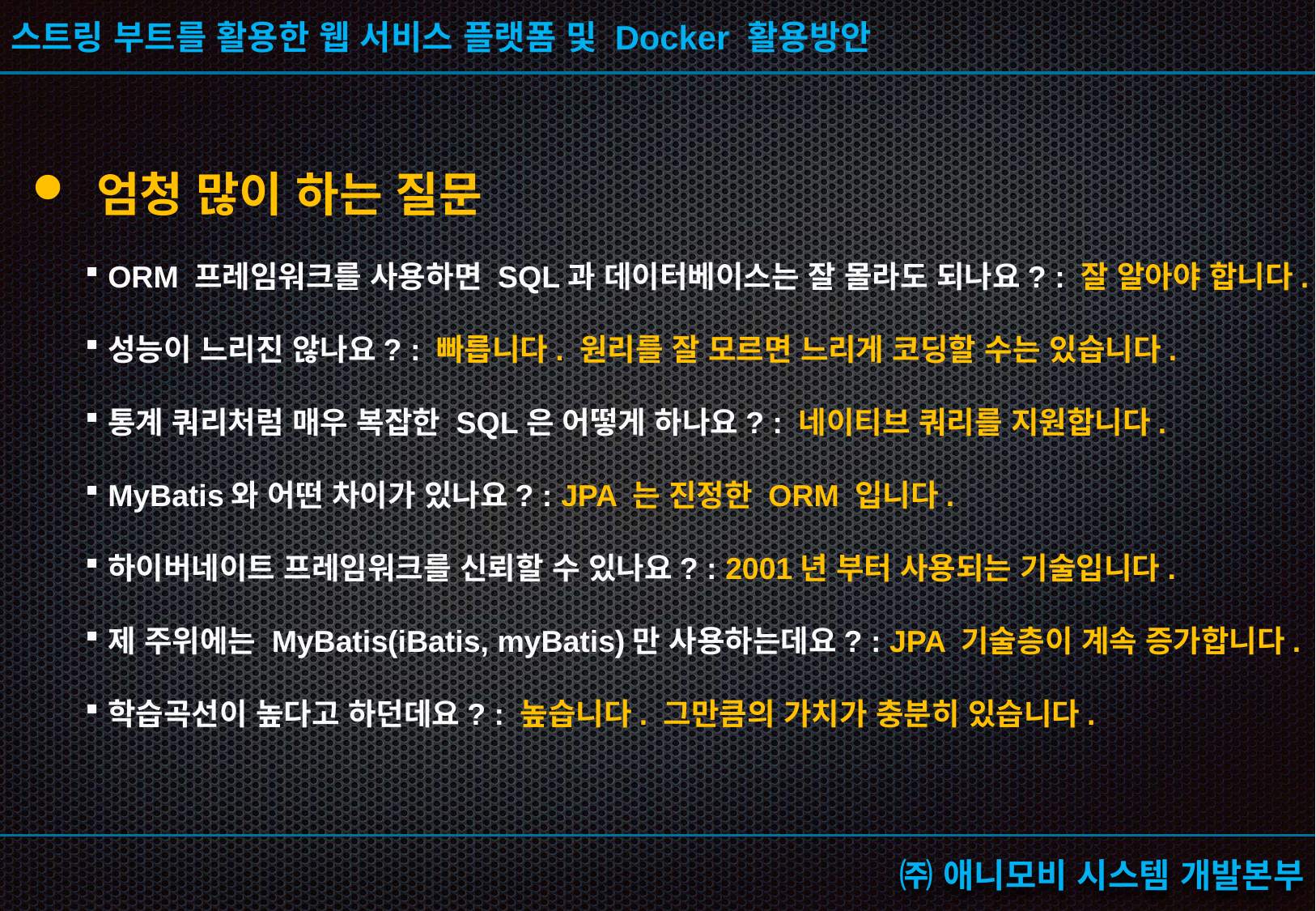

엄청 많이 하는 질문
ORM 프레임워크를 사용하면 SQL과 데이터베이스는 잘 몰라도 되나요? : 잘 알아야 합니다.
성능이 느리진 않나요? : 빠릅니다. 원리를 잘 모르면 느리게 코딩할 수는 있습니다.
통계 쿼리처럼 매우 복잡한 SQL은 어떻게 하나요? : 네이티브 쿼리를 지원합니다.
MyBatis와 어떤 차이가 있나요? : JPA 는 진정한 ORM 입니다.
하이버네이트 프레임워크를 신뢰할 수 있나요? : 2001년 부터 사용되는 기술입니다.
제 주위에는 MyBatis(iBatis, myBatis)만 사용하는데요? : JPA 기술층이 계속 증가합니다.
학습곡선이 높다고 하던데요? : 높습니다. 그만큼의 가치가 충분히 있습니다.